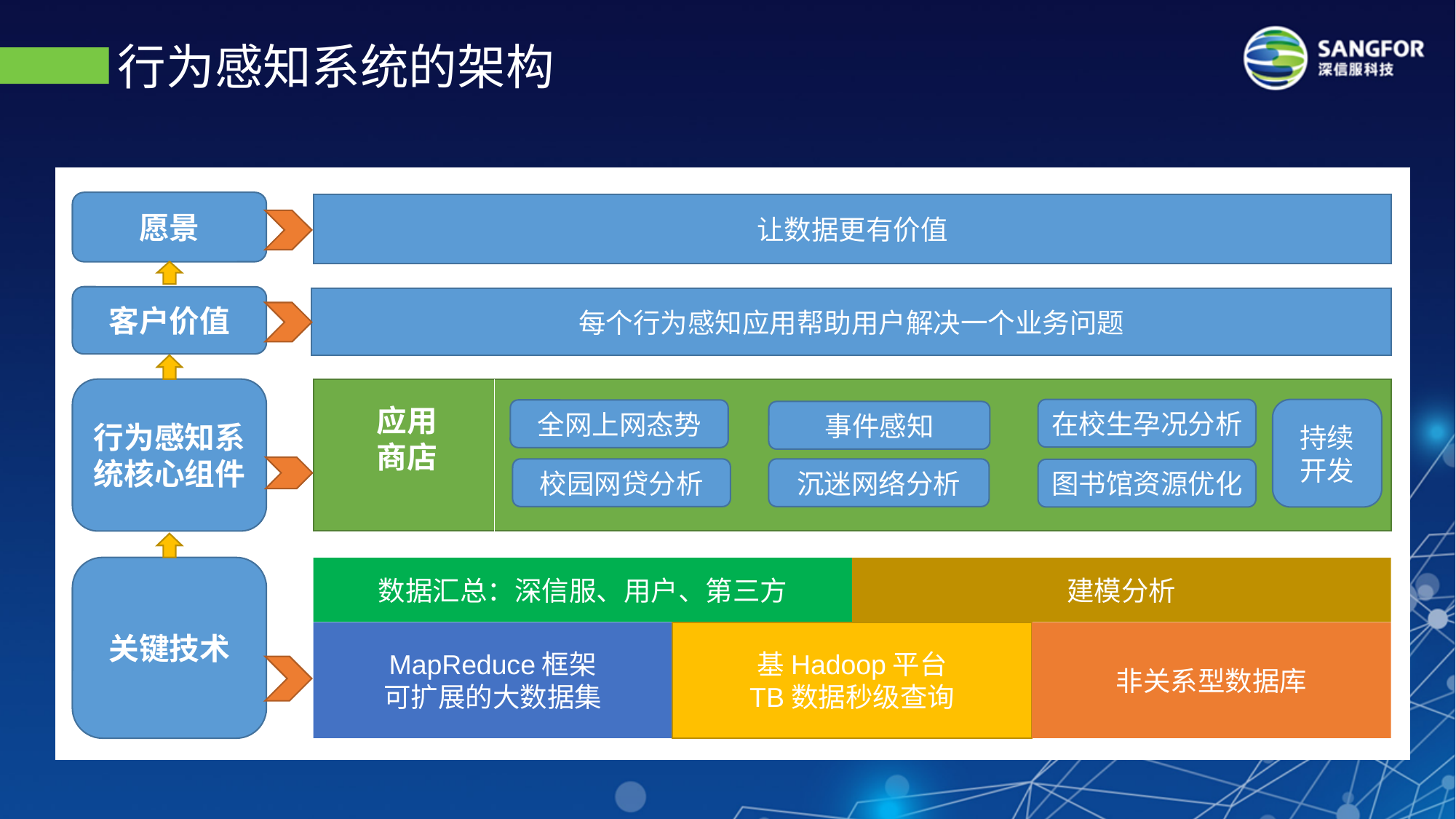

行为感知系统的架构

愿景
让数据更有价值

客户价值
每个行为感知应用帮助用户解决一个业务问题

行为感知系统核心组件
应用
商店
在校生孕况分析
持续开发
全网上网态势
事件感知

校园网贷分析
沉迷网络分析
图书馆资源优化

关键技术
数据汇总：深信服、用户、第三方
建模分析
MapReduce框架
可扩展的大数据集
基Hadoop平台
TB数据秒级查询
非关系型数据库